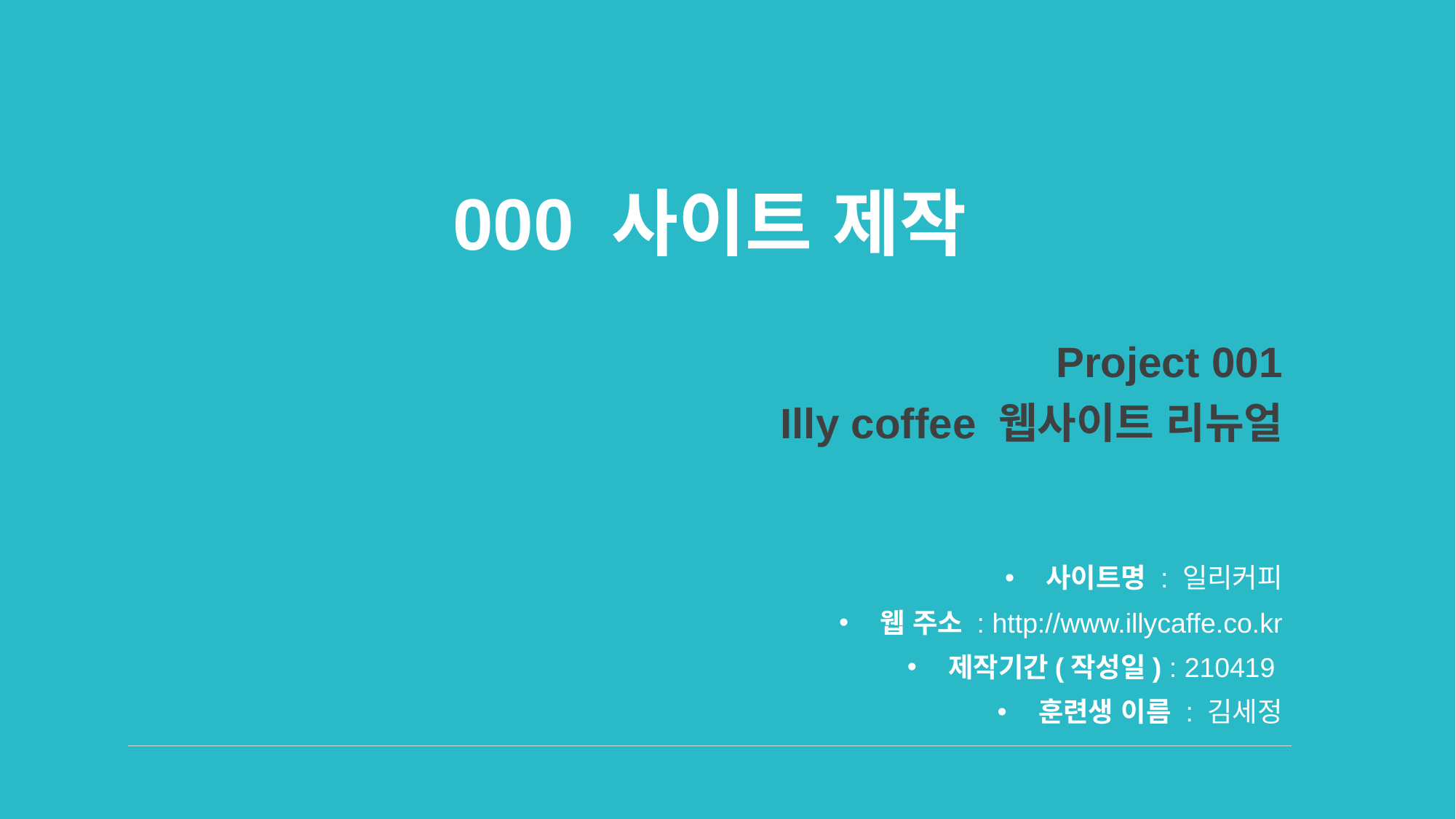

# 000 사이트 제작
Project 001
Illy coffee 웹사이트 리뉴얼
사이트명 : 일리커피
웹 주소 : http://www.illycaffe.co.kr
제작기간(작성일) : 210419
훈련생 이름 : 김세정